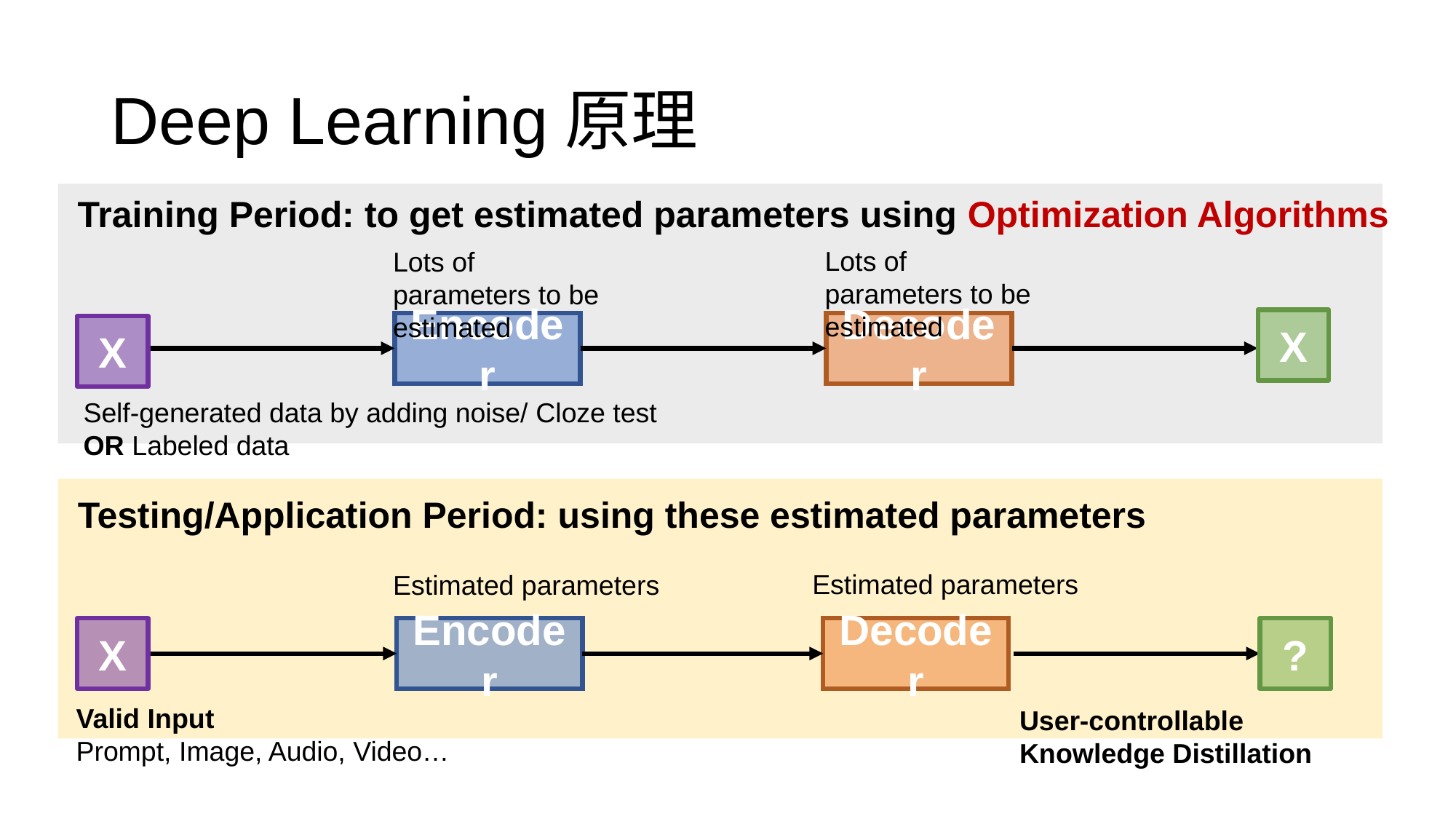

# Deep Learning原理

Training Period: to get estimated parameters using Optimization Algorithms
Lots of parameters to be estimated
Lots of parameters to be estimated
X
Encoder
Decoder
X
Self-generated data by adding noise/ Cloze test
OR Labeled data

Testing/Application Period: using these estimated parameters
Estimated parameters
Estimated parameters
X
?
Encoder
Decoder
Valid Input
Prompt, Image, Audio, Video…
User-controllable Knowledge Distillation